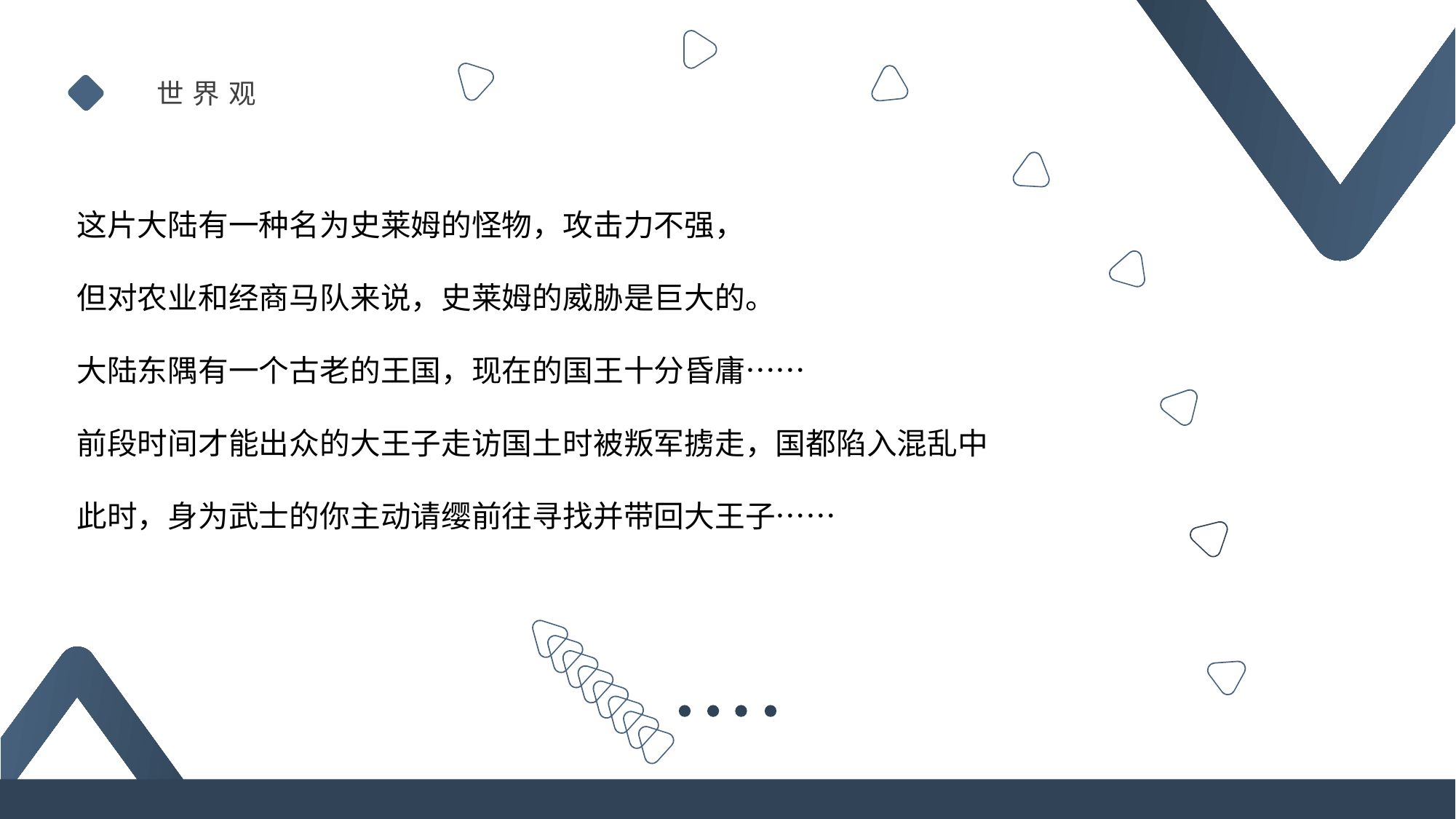

世界观

这片大陆有一种名为史莱姆的怪物，攻击力不强，

但对农业和经商马队来说，史莱姆的威胁是巨大的。

大陆东隅有一个古老的王国，现在的国王十分昏庸……

前段时间才能出众的大王子走访国土时被叛军掳走，国都陷入混乱中

此时，身为武士的你主动请缨前往寻找并带回大王子……